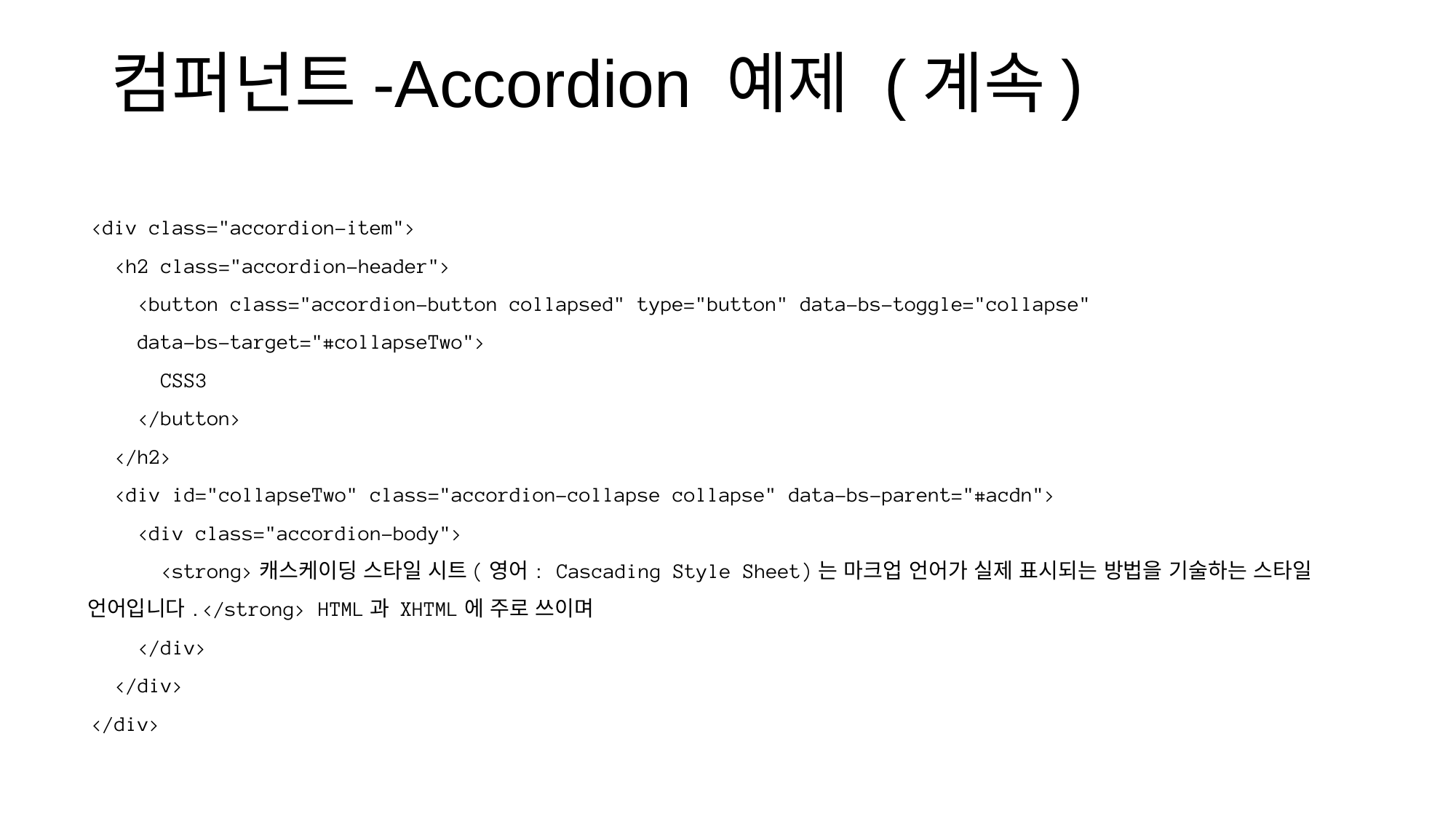

# 컴퍼넌트-Accordion 예제 (계속)

        <div class="accordion-item">
          <h2 class="accordion-header">
            <button class="accordion-button collapsed" type="button" data-bs-toggle="collapse"
            data-bs-target="#collapseTwo">
              CSS3
            </button>
          </h2>
          <div id="collapseTwo" class="accordion-collapse collapse" data-bs-parent="#acdn">
            <div class="accordion-body">
              <strong>캐스케이딩 스타일 시트(영어: Cascading Style Sheet)는 마크업 언어가 실제 표시되는 방법을 기술하는 스타일
              언어입니다.</strong> HTML과 XHTML에 주로 쓰이며
            </div>
          </div>
        </div>